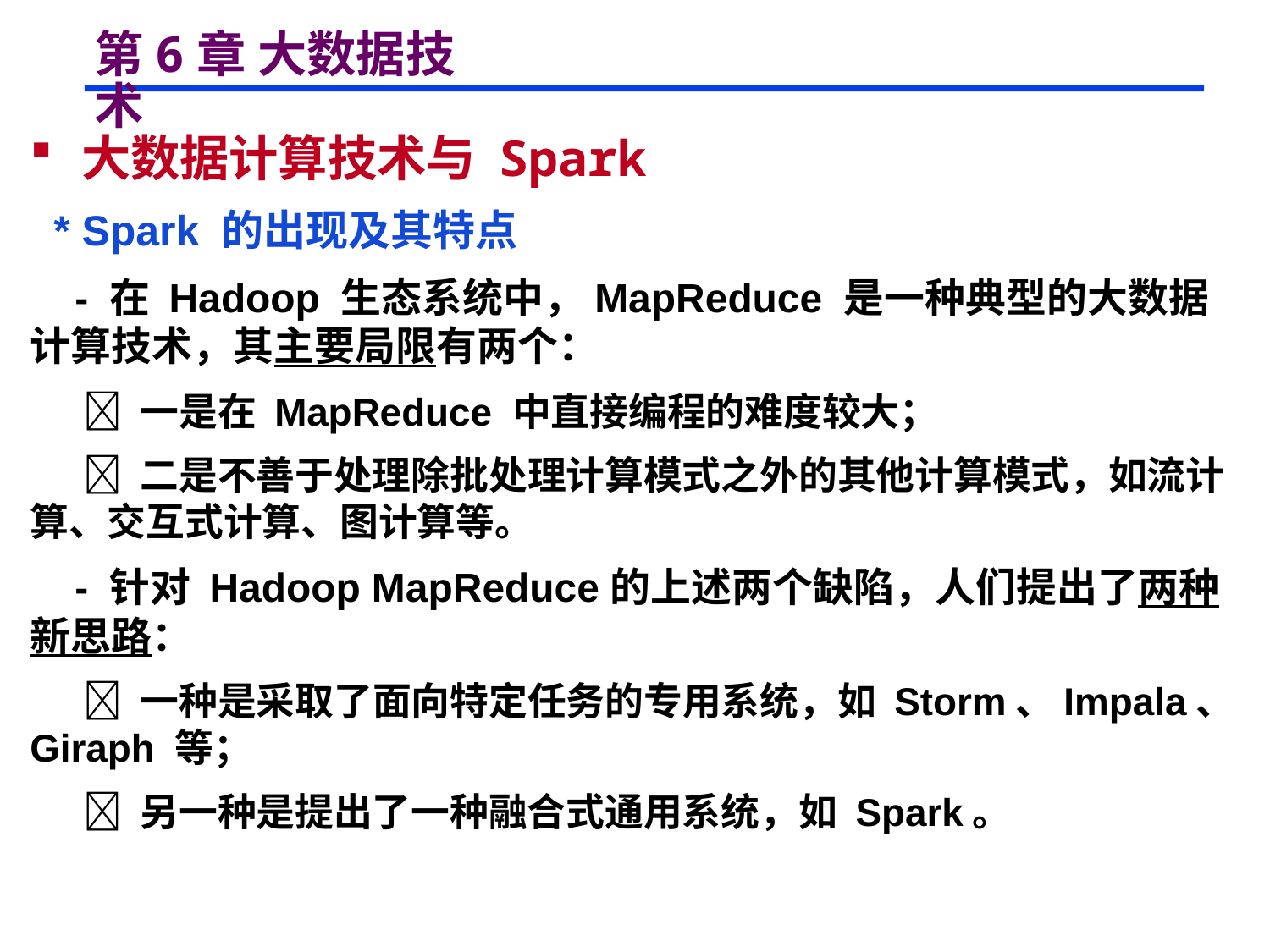

# 第6章 大数据技术
 大数据计算技术与 Spark
  * Spark 的出现及其特点
    - 在 Hadoop 生态系统中，MapReduce 是一种典型的大数据计算技术，其主要局限有两个：
      • 一是在 MapReduce 中直接编程的难度较大；
      • 二是不善于处理除批处理计算模式之外的其他计算模式，如流计算、交互式计算、图计算等。
    - 针对 Hadoop MapReduce的上述两个缺陷，人们提出了两种新思路：
      • 一种是采取了面向特定任务的专用系统，如 Storm、Impala、Giraph 等；
      • 另一种是提出了一种融合式通用系统，如 Spark。